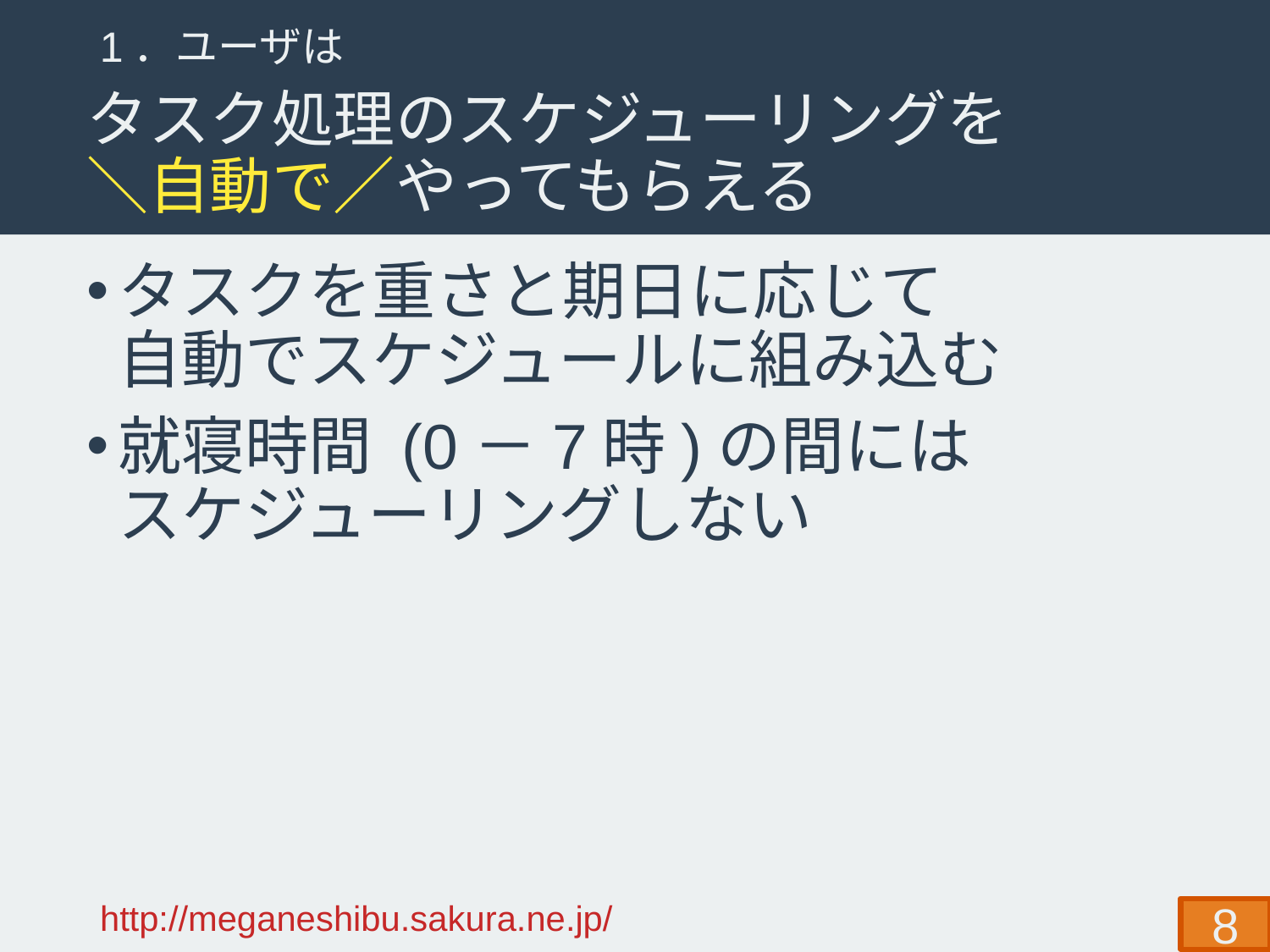

1．ユーザは
# タスク処理のスケジューリングを ＼自動で／やってもらえる
タスクを重さと期日に応じて
自動でスケジュールに組み込む
就寝時間 (0－7時)の間には
スケジューリングしない
http://meganeshibu.sakura.ne.jp/
8